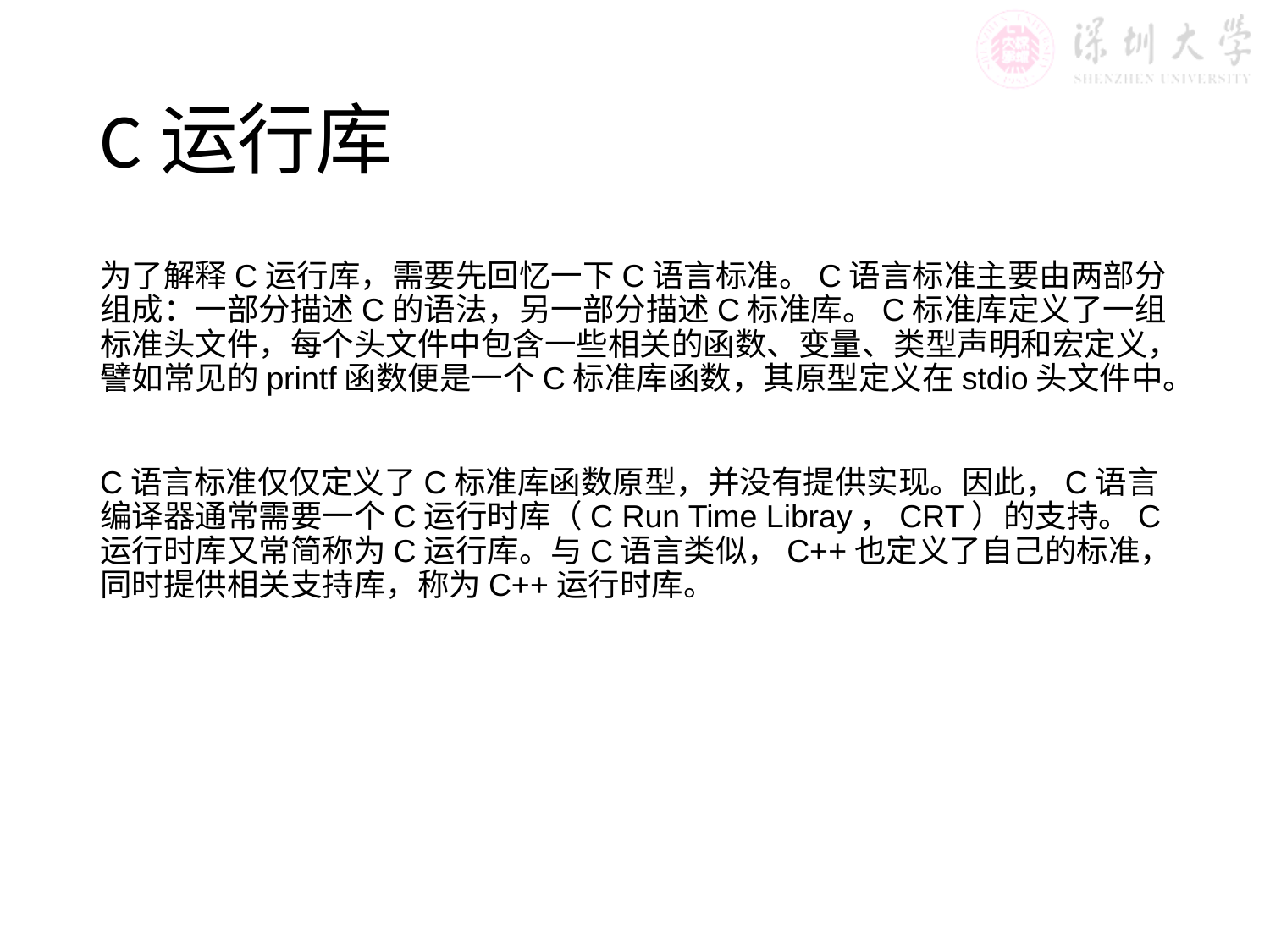

# C运行库
为了解释C运行库，需要先回忆一下C语言标准。C语言标准主要由两部分组成：一部分描述C的语法，另一部分描述C标准库。C标准库定义了一组标准头文件，每个头文件中包含一些相关的函数、变量、类型声明和宏定义，譬如常见的printf函数便是一个C标准库函数，其原型定义在stdio头文件中。

C语言标准仅仅定义了C标准库函数原型，并没有提供实现。因此，C语言编译器通常需要一个C运行时库（C Run Time Libray，CRT）的支持。C运行时库又常简称为C运行库。与C语言类似，C++也定义了自己的标准，同时提供相关支持库，称为C++运行时库。